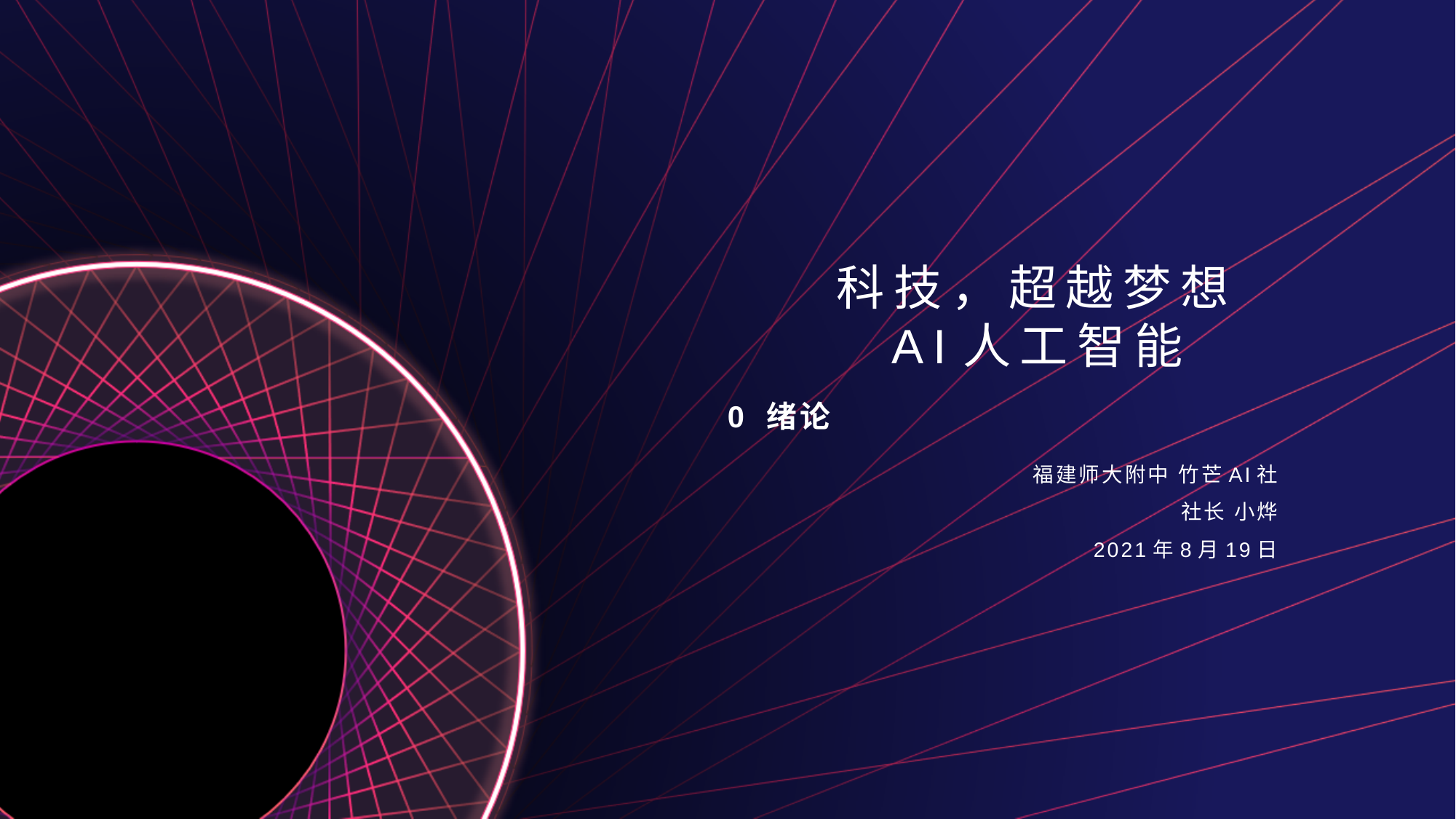

科技，超越梦想
AI人工智能
0 绪论
福建师大附中 竹芒AI社
社长 小烨
2021年8月19日